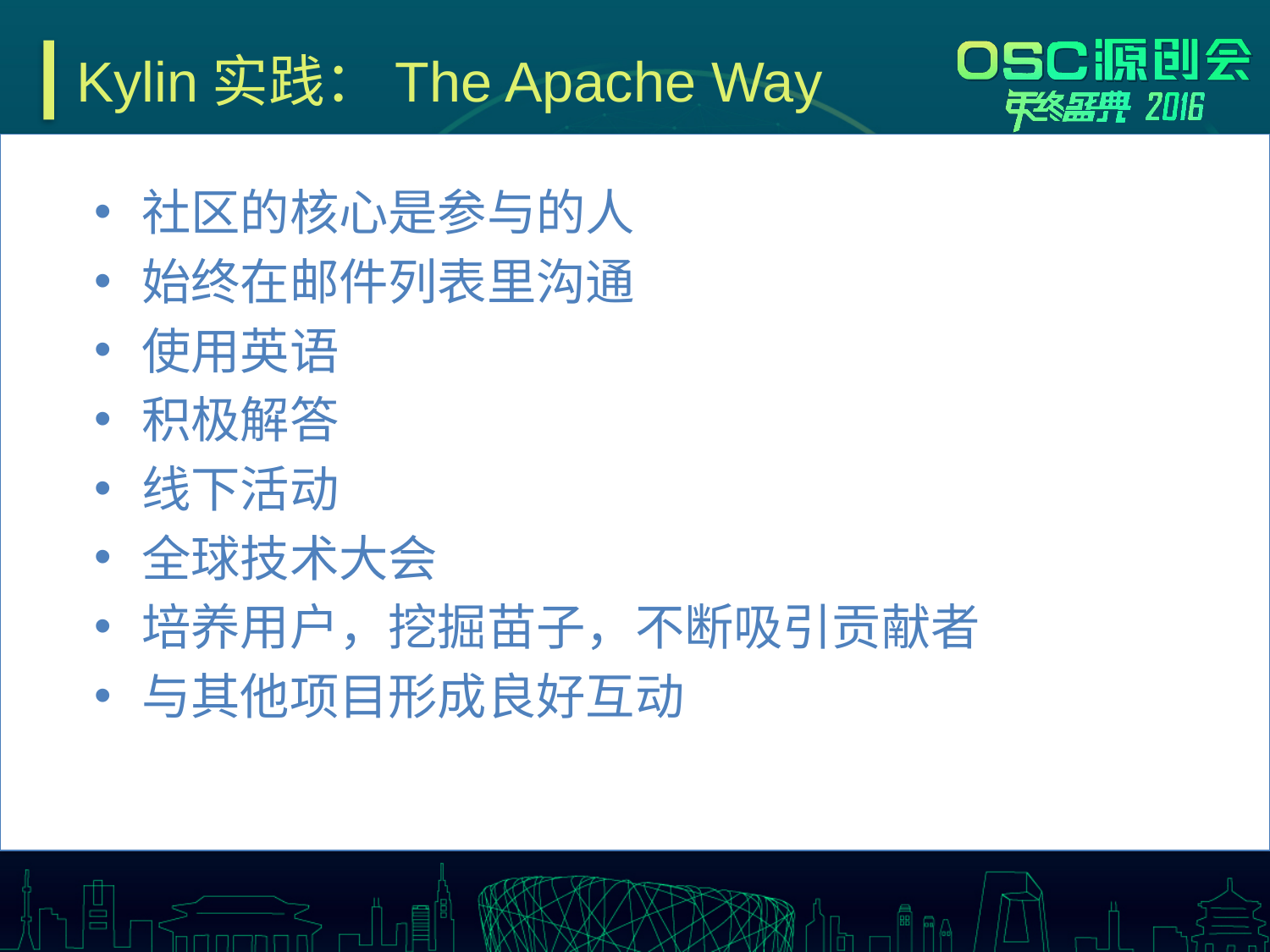

# Kylin实践：The Apache Way
社区的核心是参与的人
始终在邮件列表里沟通
使用英语
积极解答
线下活动
全球技术大会
培养用户，挖掘苗子，不断吸引贡献者
与其他项目形成良好互动